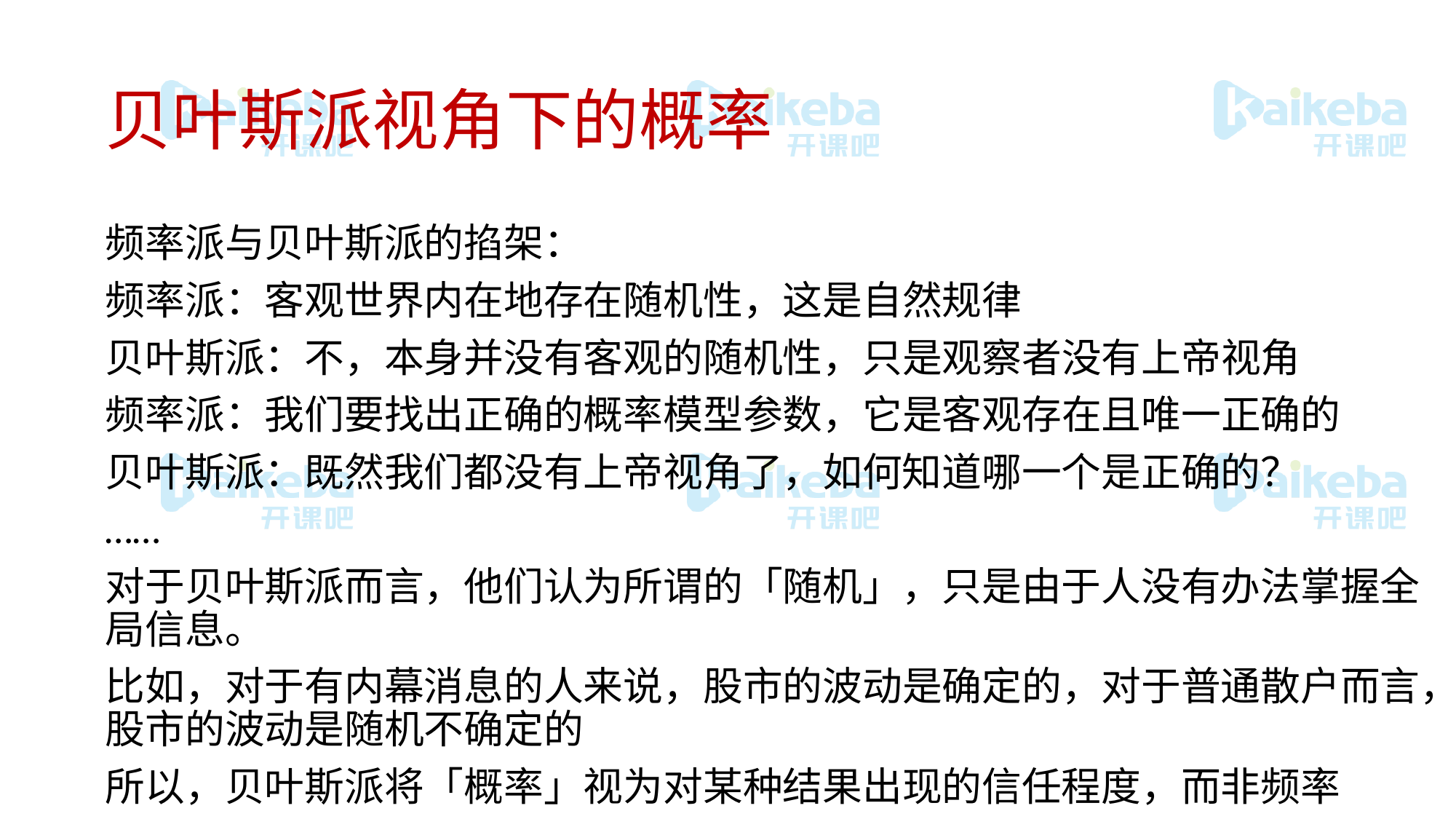

# 贝叶斯派视角下的概率
频率派与贝叶斯派的掐架：
频率派：客观世界内在地存在随机性，这是自然规律
贝叶斯派：不，本身并没有客观的随机性，只是观察者没有上帝视角
频率派：我们要找出正确的概率模型参数，它是客观存在且唯一正确的
贝叶斯派：既然我们都没有上帝视角了，如何知道哪一个是正确的？
……
对于贝叶斯派而言，他们认为所谓的「随机」，只是由于人没有办法掌握全局信息。
比如，对于有内幕消息的人来说，股市的波动是确定的，对于普通散户而言，股市的波动是随机不确定的
所以，贝叶斯派将「概率」视为对某种结果出现的信任程度，而非频率